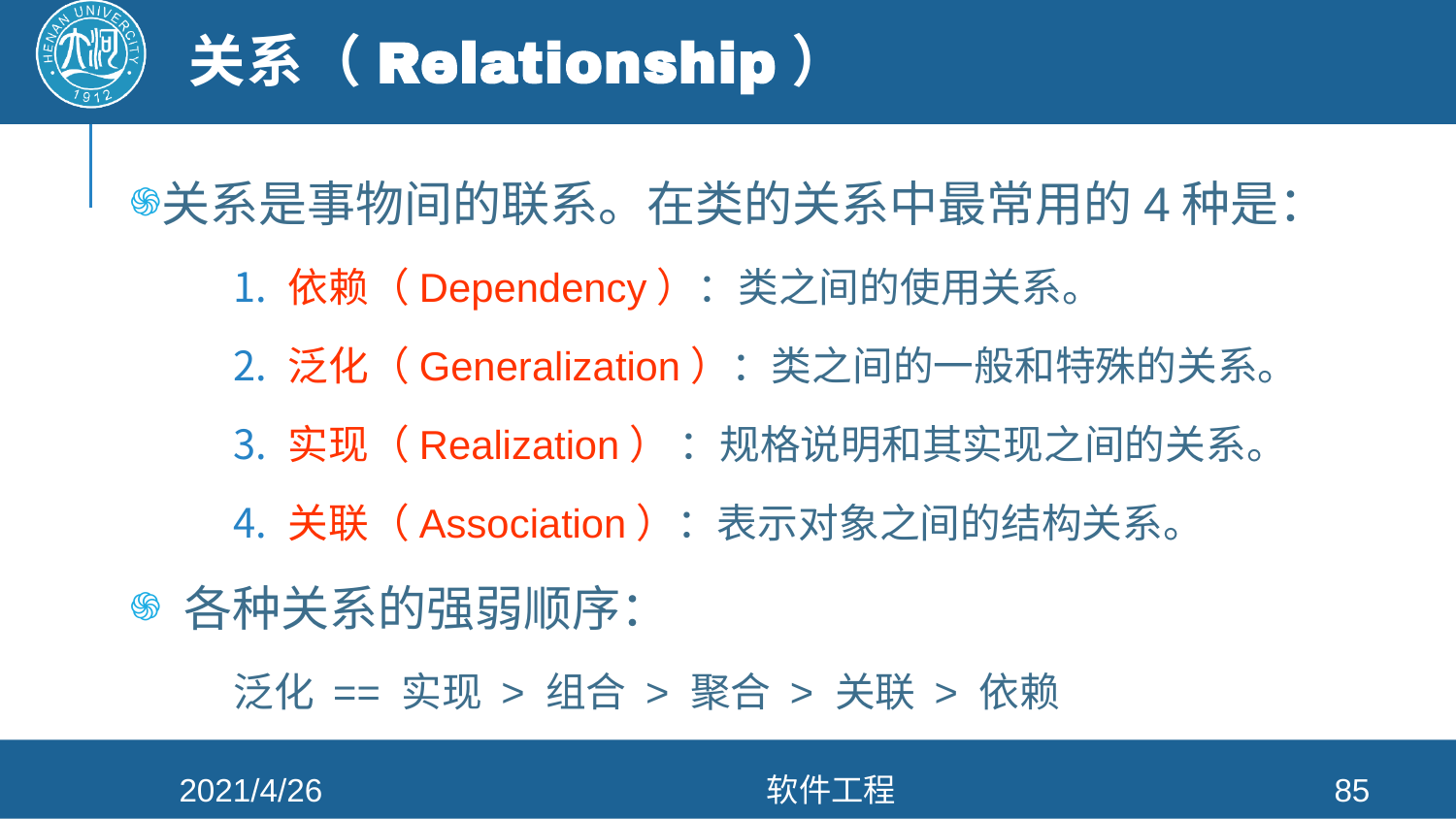

# 关系（Relationship）
关系是事物间的联系。在类的关系中最常用的4种是：
依赖（Dependency）：类之间的使用关系。
泛化（Generalization）：类之间的一般和特殊的关系。
实现（Realization） ：规格说明和其实现之间的关系。
关联（Association）：表示对象之间的结构关系。
各种关系的强弱顺序：
泛化 == 实现 > 组合 > 聚合 > 关联 > 依赖
2021/4/26
软件工程
85